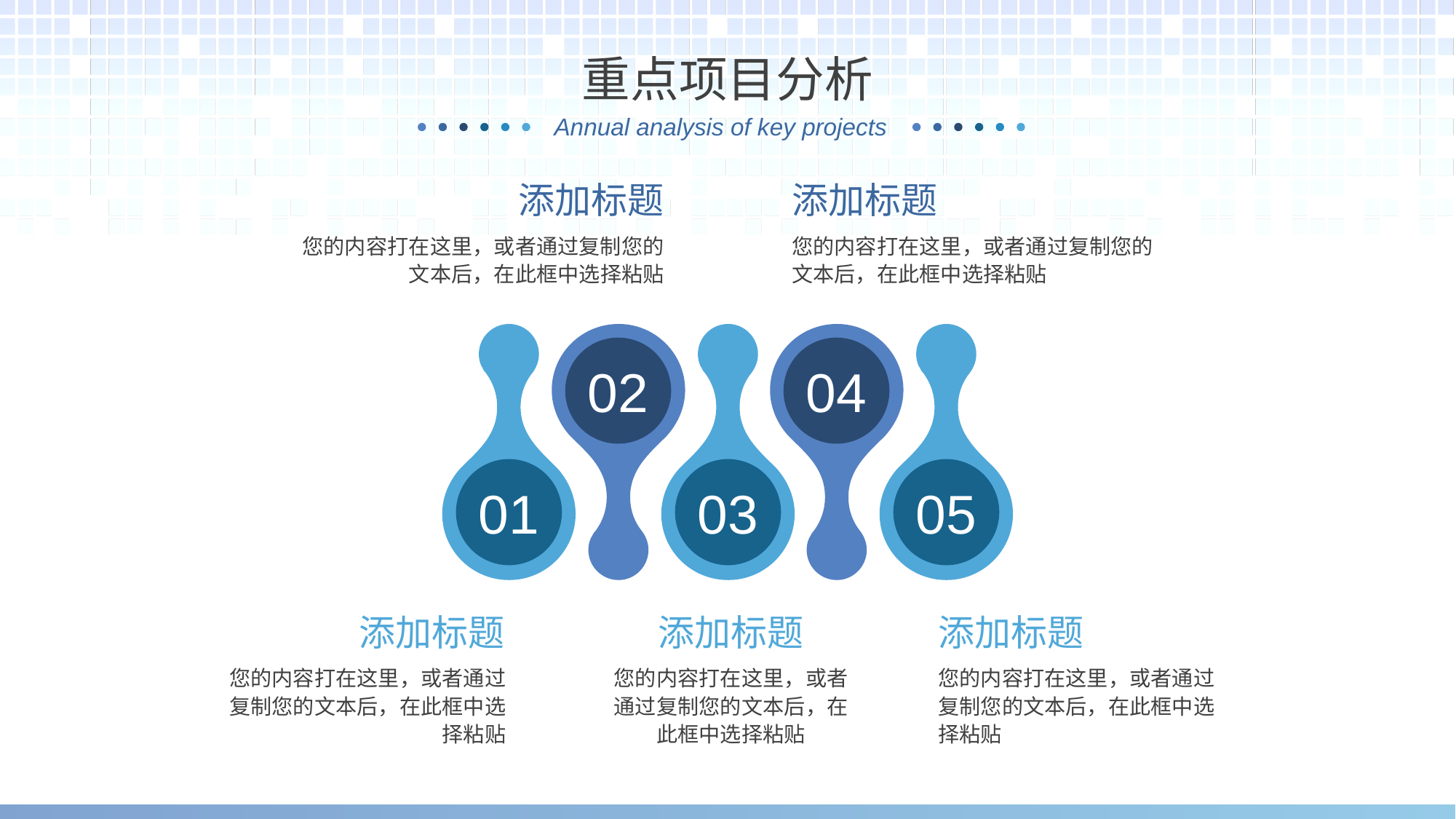

重点项目分析
添加标题
添加标题
您的内容打在这里，或者通过复制您的文本后，在此框中选择粘贴
您的内容打在这里，或者通过复制您的文本后，在此框中选择粘贴
02
04

01
03
05
添加标题
添加标题
添加标题
您的内容打在这里，或者通过复制您的文本后，在此框中选择粘贴
您的内容打在这里，或者通过复制您的文本后，在此框中选择粘贴
您的内容打在这里，或者通过复制您的文本后，在此框中选择粘贴